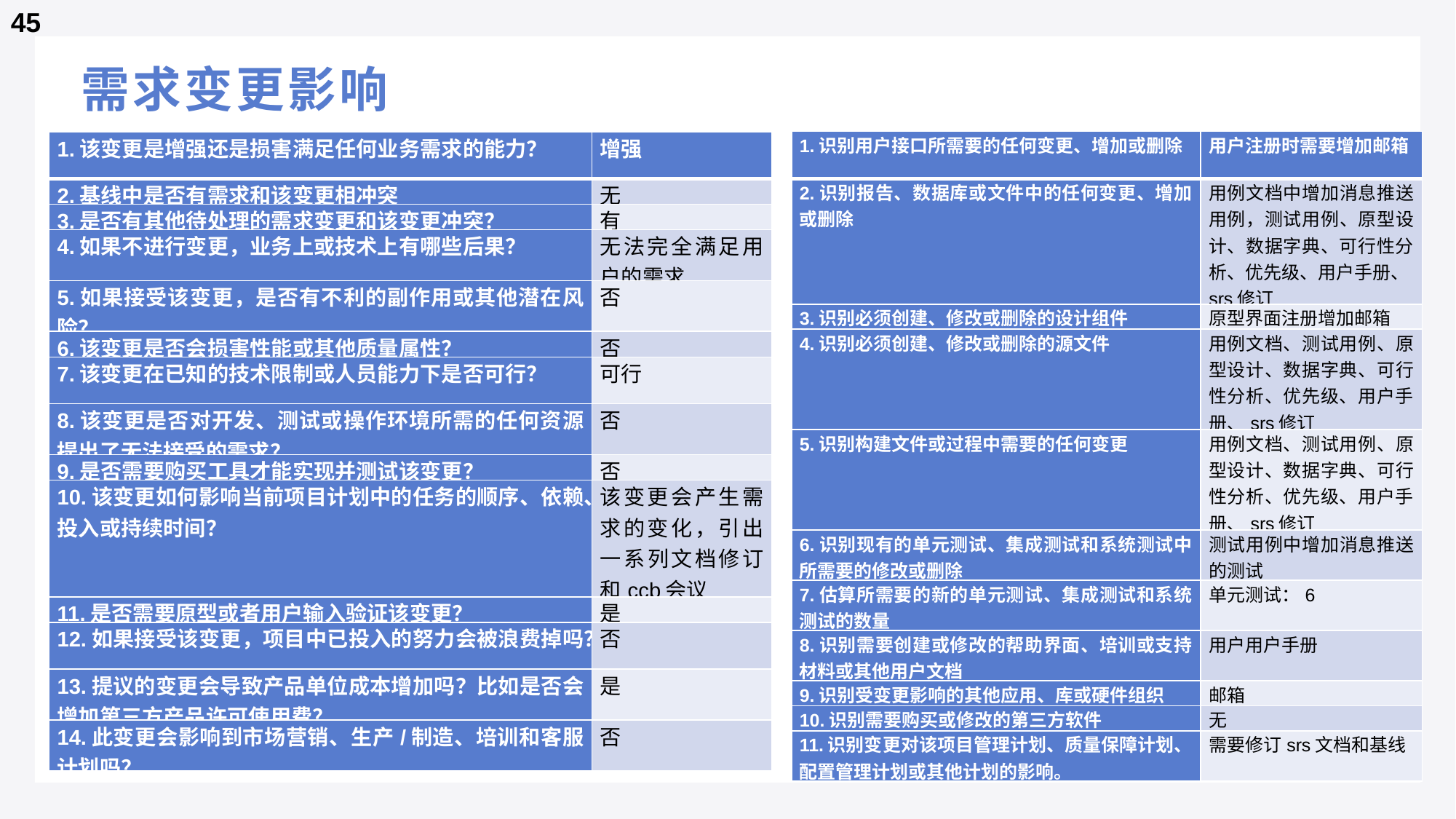

45
# 需求变更影响
权力
1.深入用户群体，用户沟通
2.协助、引导用户做出决策
3.作为开发组和用户之间的桥梁
| 1.识别用户接口所需要的任何变更、增加或删除 | 用户注册时需要增加邮箱 |
| --- | --- |
| 2.识别报告、数据库或文件中的任何变更、增加或删除 | 用例文档中增加消息推送用例，测试用例、原型设计、数据字典、可行性分析、优先级、用户手册、srs修订 |
| 3.识别必须创建、修改或删除的设计组件 | 原型界面注册增加邮箱 |
| 4.识别必须创建、修改或删除的源文件 | 用例文档、测试用例、原型设计、数据字典、可行性分析、优先级、用户手册、srs修订 |
| 5.识别构建文件或过程中需要的任何变更 | 用例文档、测试用例、原型设计、数据字典、可行性分析、优先级、用户手册、srs修订 |
| 6.识别现有的单元测试、集成测试和系统测试中所需要的修改或删除 | 测试用例中增加消息推送的测试 |
| 7.估算所需要的新的单元测试、集成测试和系统测试的数量 | 单元测试：6 |
| 8.识别需要创建或修改的帮助界面、培训或支持材料或其他用户文档 | 用户用户手册 |
| 9.识别受变更影响的其他应用、库或硬件组织 | 邮箱 |
| 10.识别需要购买或修改的第三方软件 | 无 |
| 11.识别变更对该项目管理计划、质量保障计划、配置管理计划或其他计划的影响。 | 需要修订srs文档和基线 |
| 1.该变更是增强还是损害满足任何业务需求的能力？ | 增强 |
| --- | --- |
| 2.基线中是否有需求和该变更相冲突 | 无 |
| 3.是否有其他待处理的需求变更和该变更冲突？ | 有 |
| 4.如果不进行变更，业务上或技术上有哪些后果？ | 无法完全满足用户的需求 |
| 5.如果接受该变更，是否有不利的副作用或其他潜在风险？ | 否 |
| 6.该变更是否会损害性能或其他质量属性？ | 否 |
| 7.该变更在已知的技术限制或人员能力下是否可行？ | 可行 |
| 8.该变更是否对开发、测试或操作环境所需的任何资源提出了无法接受的需求？ | 否 |
| 9.是否需要购买工具才能实现并测试该变更？ | 否 |
| 10.该变更如何影响当前项目计划中的任务的顺序、依赖、投入或持续时间？ | 该变更会产生需求的变化，引出一系列文档修订和ccb会议 |
| 11.是否需要原型或者用户输入验证该变更？ | 是 |
| 12.如果接受该变更，项目中已投入的努力会被浪费掉吗？ | 否 |
| 13.提议的变更会导致产品单位成本增加吗？比如是否会增加第三方产品许可使用费？ | 是 |
| 14.此变更会影响到市场营销、生产/制造、培训和客服计划吗？ | 否 |